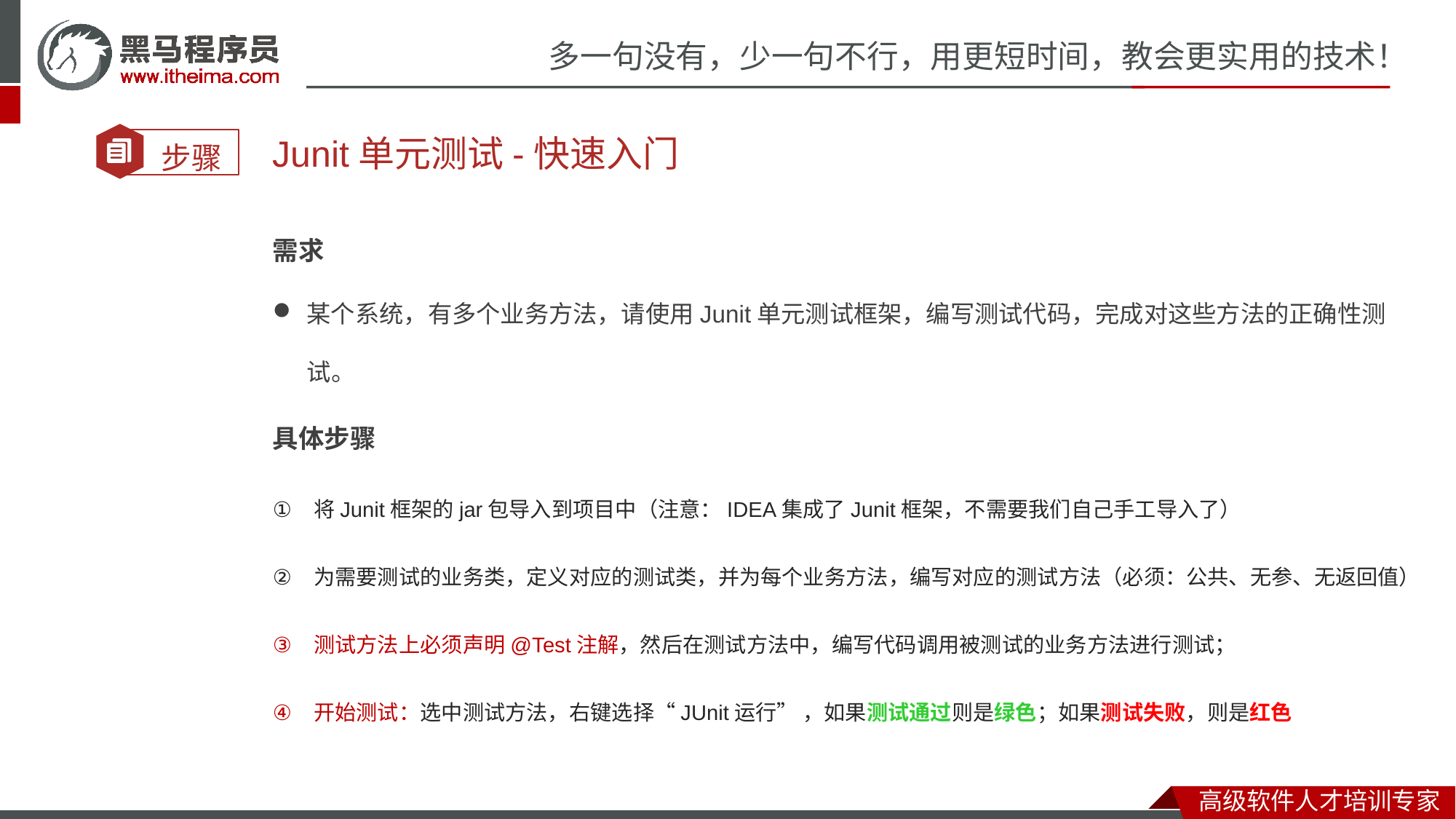

Junit单元测试-快速入门
需求
某个系统，有多个业务方法，请使用Junit单元测试框架，编写测试代码，完成对这些方法的正确性测试。
具体步骤
将Junit框架的jar包导入到项目中（注意：IDEA集成了Junit框架，不需要我们自己手工导入了）
为需要测试的业务类，定义对应的测试类，并为每个业务方法，编写对应的测试方法（必须：公共、无参、无返回值）
测试方法上必须声明@Test注解，然后在测试方法中，编写代码调用被测试的业务方法进行测试；
开始测试：选中测试方法，右键选择“JUnit运行” ，如果测试通过则是绿色；如果测试失败，则是红色